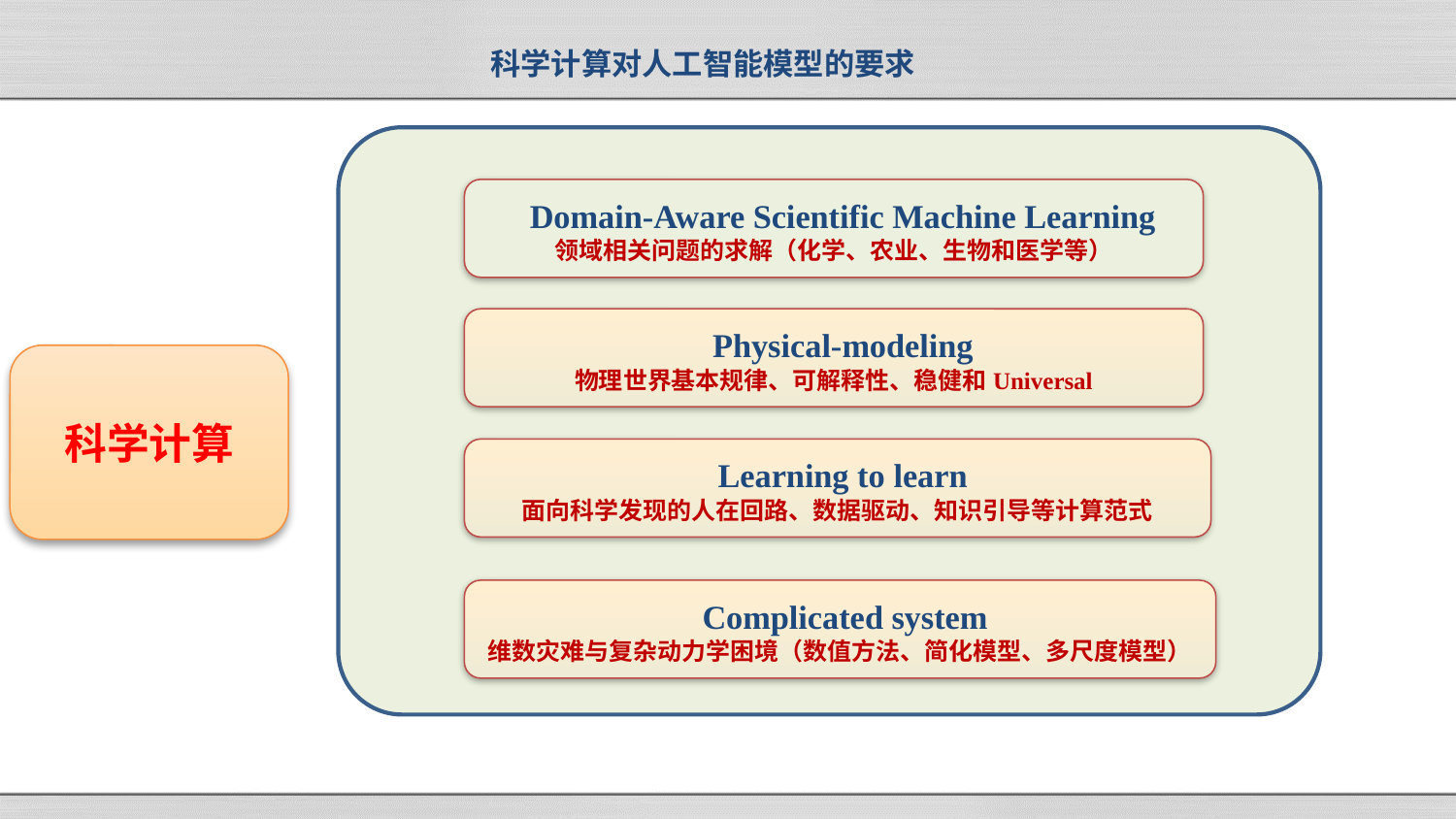

# 科学计算对人工智能模型的要求

  Domain-Aware Scientific Machine Learning
领域相关问题的求解（化学、农业、生物和医学等）
  Physical-modeling
物理世界基本规律、可解释性、稳健和Universal
科学计算
  Learning to learn
面向科学发现的人在回路、数据驱动、知识引导等计算范式
  Complicated system
维数灾难与复杂动力学困境（数值方法、简化模型、多尺度模型）